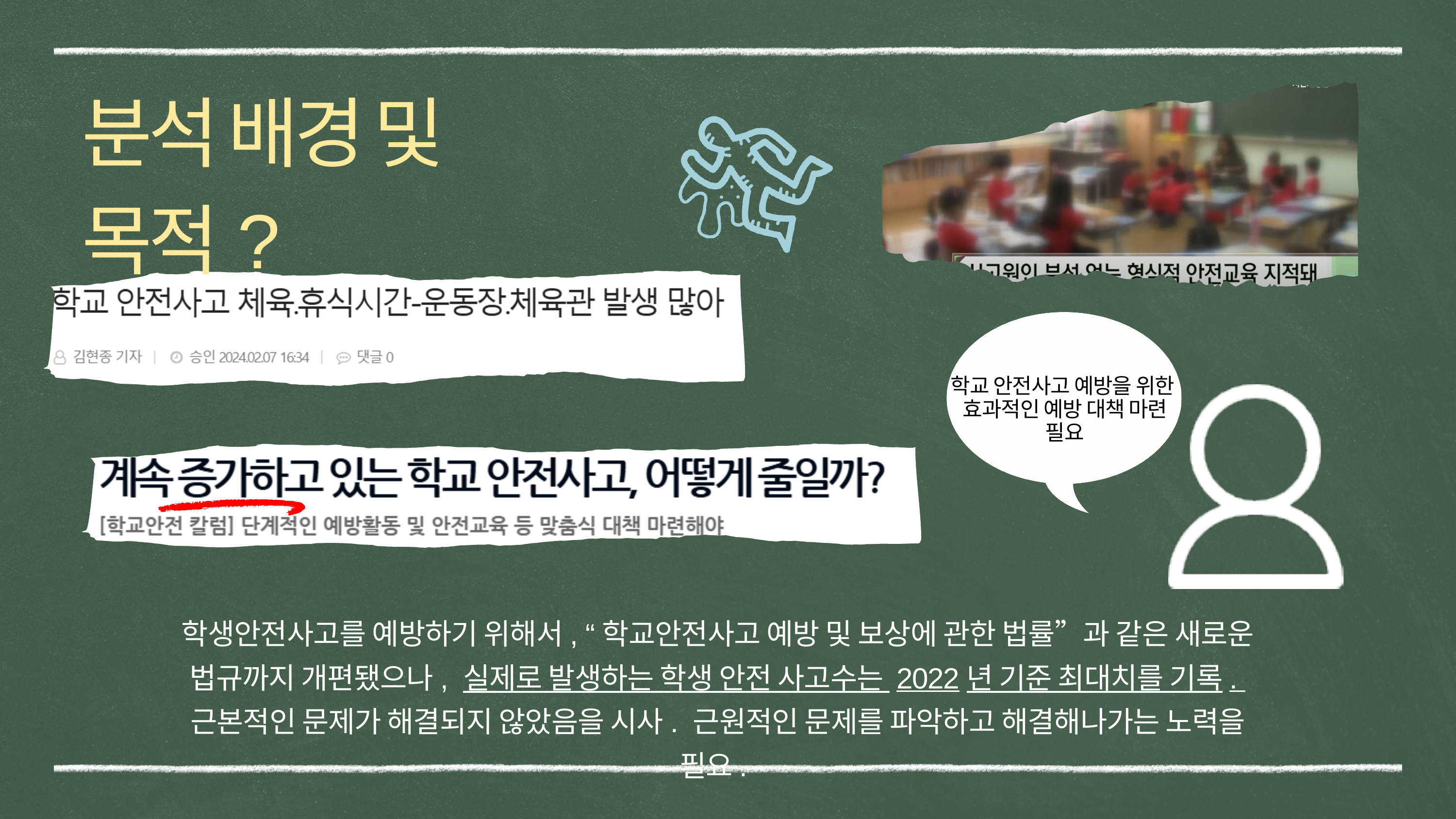

분석 배경 및 목적?

학교 안전사고 예방을 위한
효과적인 예방 대책 마련 필요

학생안전사고를 예방하기 위해서, “학교안전사고 예방 및 보상에 관한 법률”과 같은 새로운 법규까지 개편됐으나, 실제로 발생하는 학생 안전 사고수는 2022년 기준 최대치를 기록.
근본적인 문제가 해결되지 않았음을 시사. 근원적인 문제를 파악하고 해결해나가는 노력을 필요.